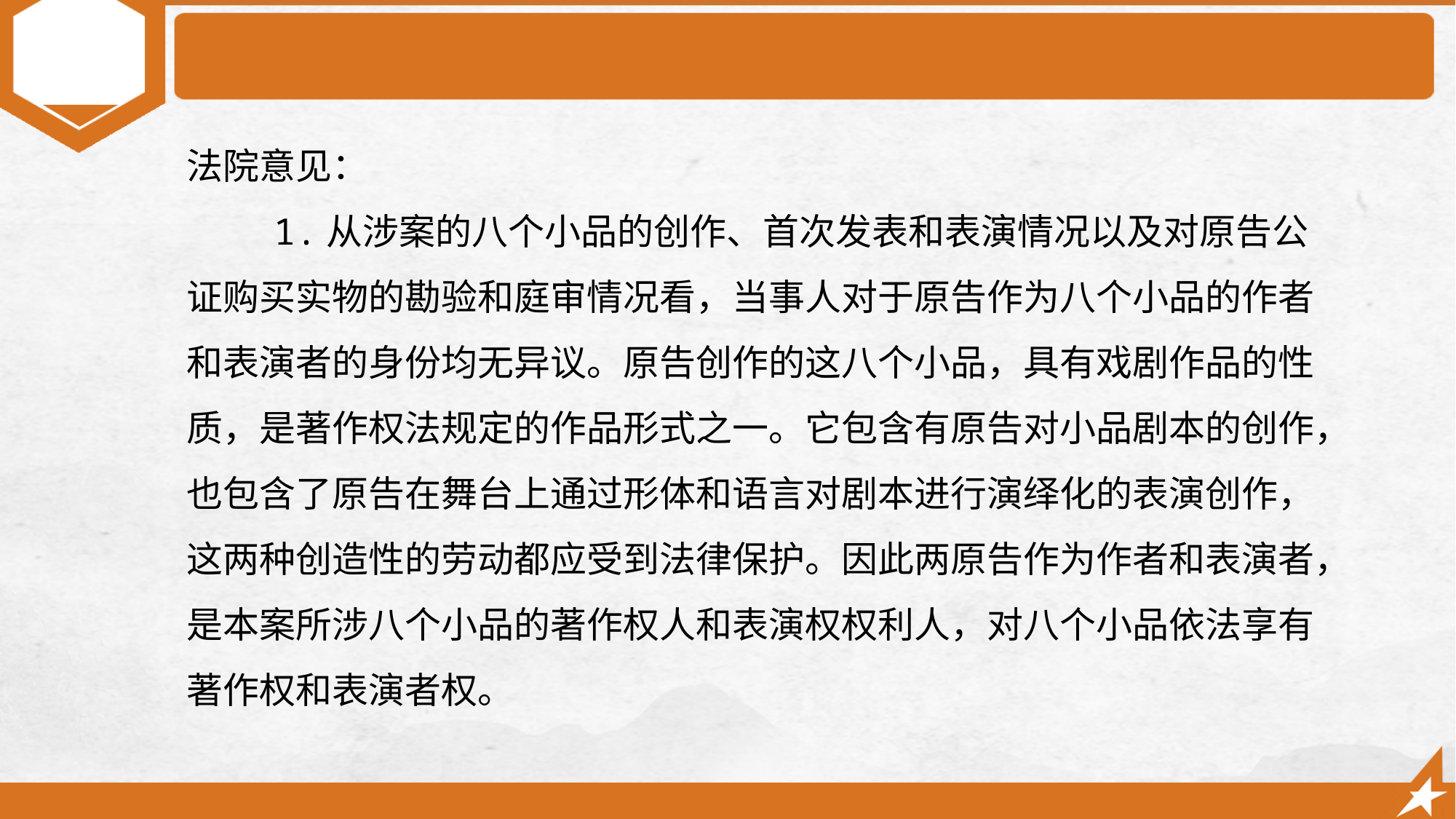

法院意见：
    1.从涉案的八个小品的创作、首次发表和表演情况以及对原告公证购买实物的勘验和庭审情况看，当事人对于原告作为八个小品的作者和表演者的身份均无异议。原告创作的这八个小品，具有戏剧作品的性质，是著作权法规定的作品形式之一。它包含有原告对小品剧本的创作，也包含了原告在舞台上通过形体和语言对剧本进行演绎化的表演创作，这两种创造性的劳动都应受到法律保护。因此两原告作为作者和表演者，是本案所涉八个小品的著作权人和表演权权利人，对八个小品依法享有著作权和表演者权。